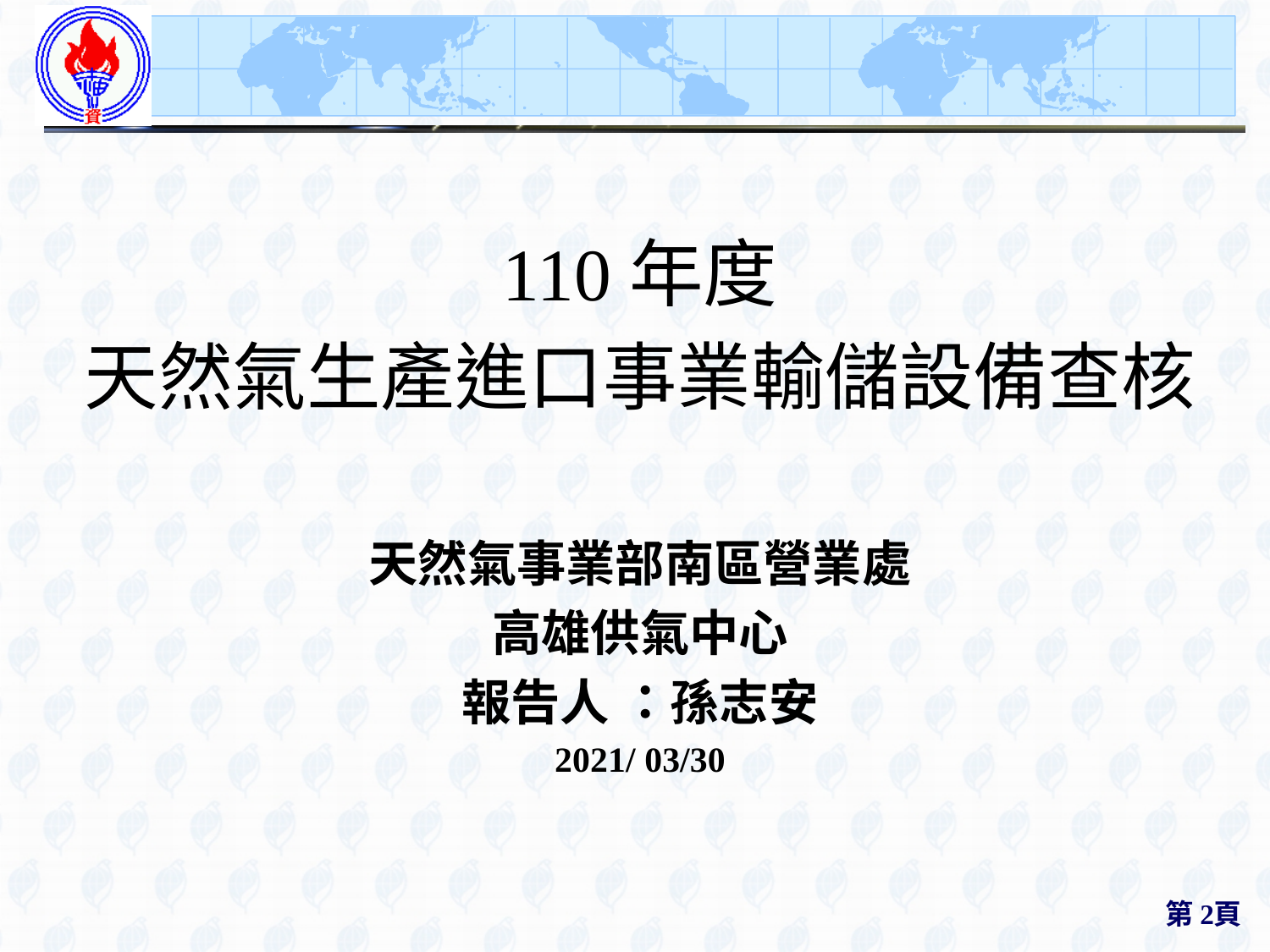

110年度
天然氣生產進口事業輸儲設備查核

天然氣事業部南區營業處
高雄供氣中心
報告人 ：孫志安
2021/ 03/30
第2頁